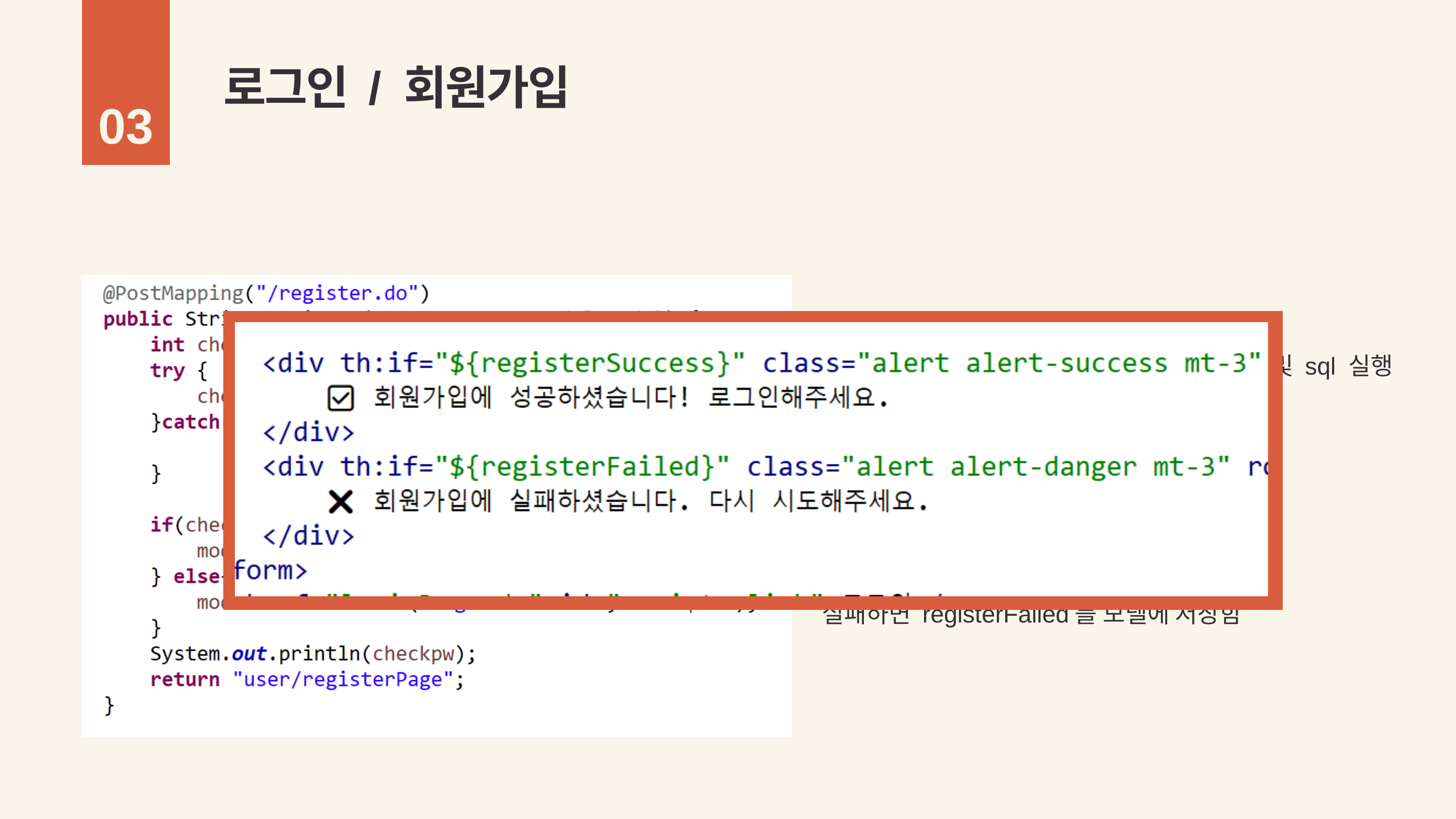

로그인 / 회원가입
03

사용자가 입력한 값들을 vo로 받아서 메서드 및 sql 실행
및 checkpw로 회원가입 성공 및 실패 체크
회원가입이 성공하면 checkpw(1)을 registerSuccess에 담아 모델에 저장
실패하면 registerFailed를 모델에 저장함